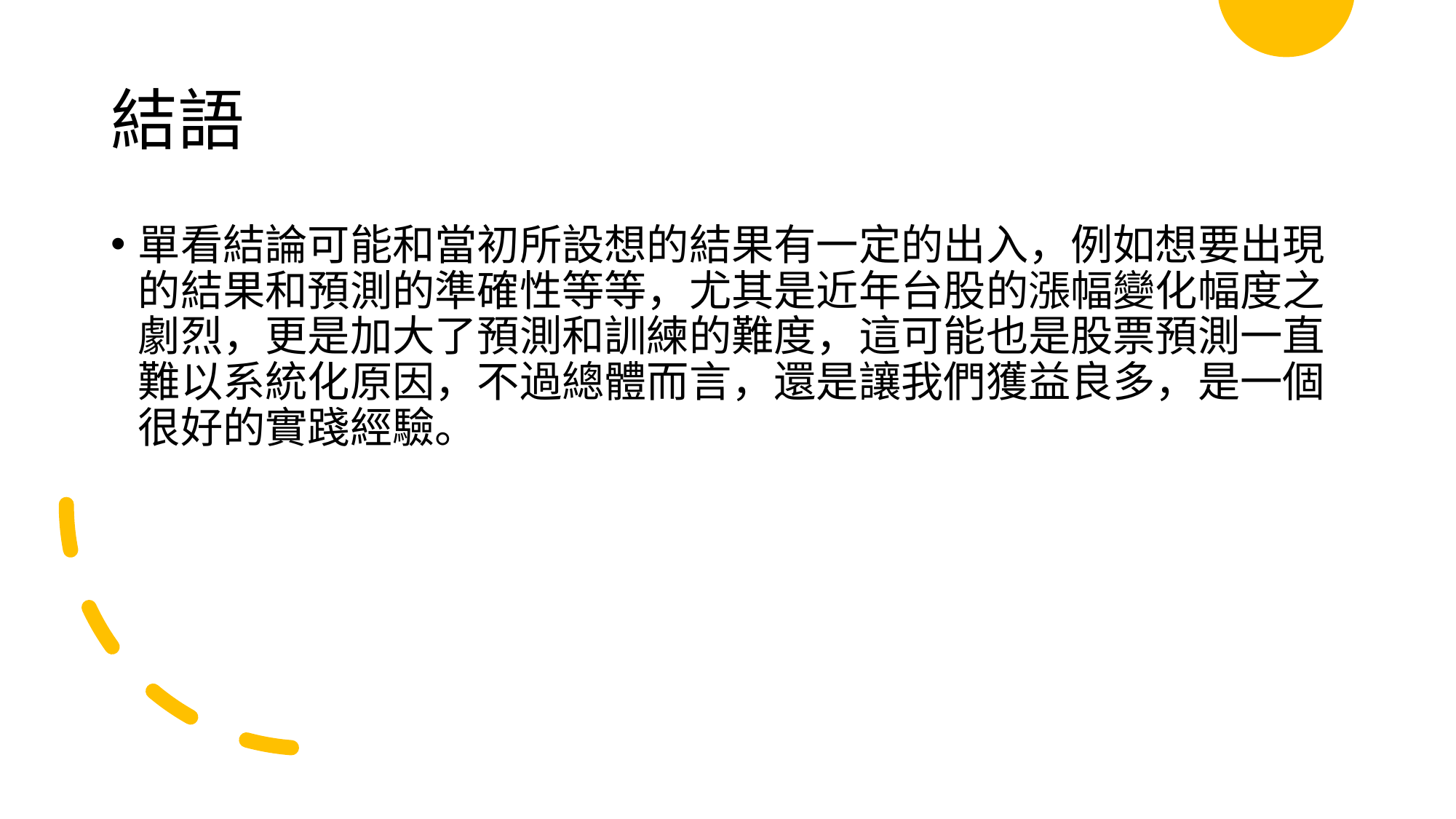

# 結語
單看結論可能和當初所設想的結果有一定的出入，例如想要出現的結果和預測的準確性等等，尤其是近年台股的漲幅變化幅度之劇烈，更是加大了預測和訓練的難度，這可能也是股票預測一直難以系統化原因，不過總體而言，還是讓我們獲益良多，是一個很好的實踐經驗。